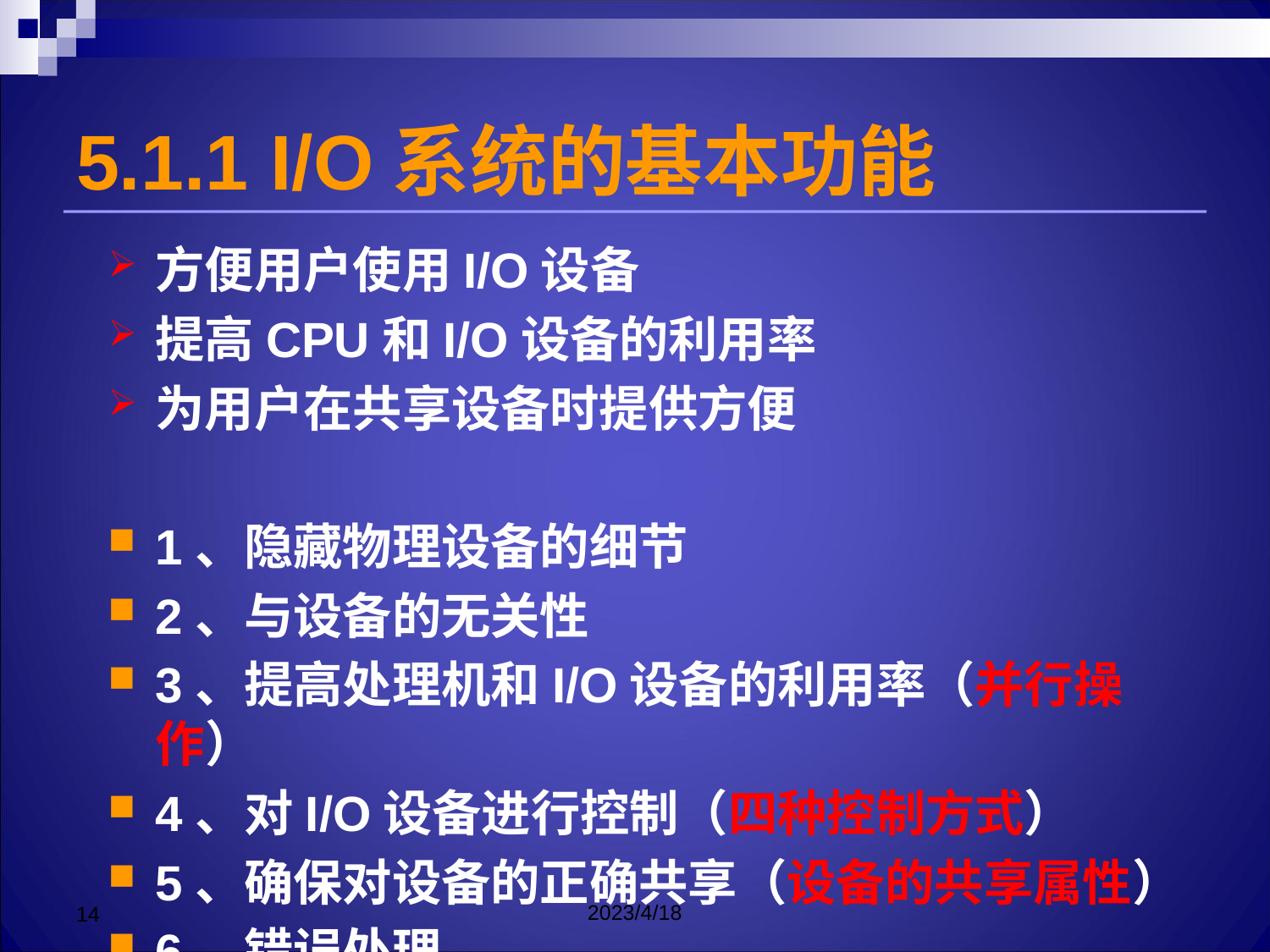

# 5.1.1 I/O系统的基本功能
方便用户使用I/O设备
提高CPU和I/O设备的利用率
为用户在共享设备时提供方便

1、隐藏物理设备的细节
2、与设备的无关性
3、提高处理机和I/O设备的利用率（并行操作）
4、对I/O设备进行控制（四种控制方式）
5、确保对设备的正确共享（设备的共享属性）
6、错误处理
14
2023/4/18